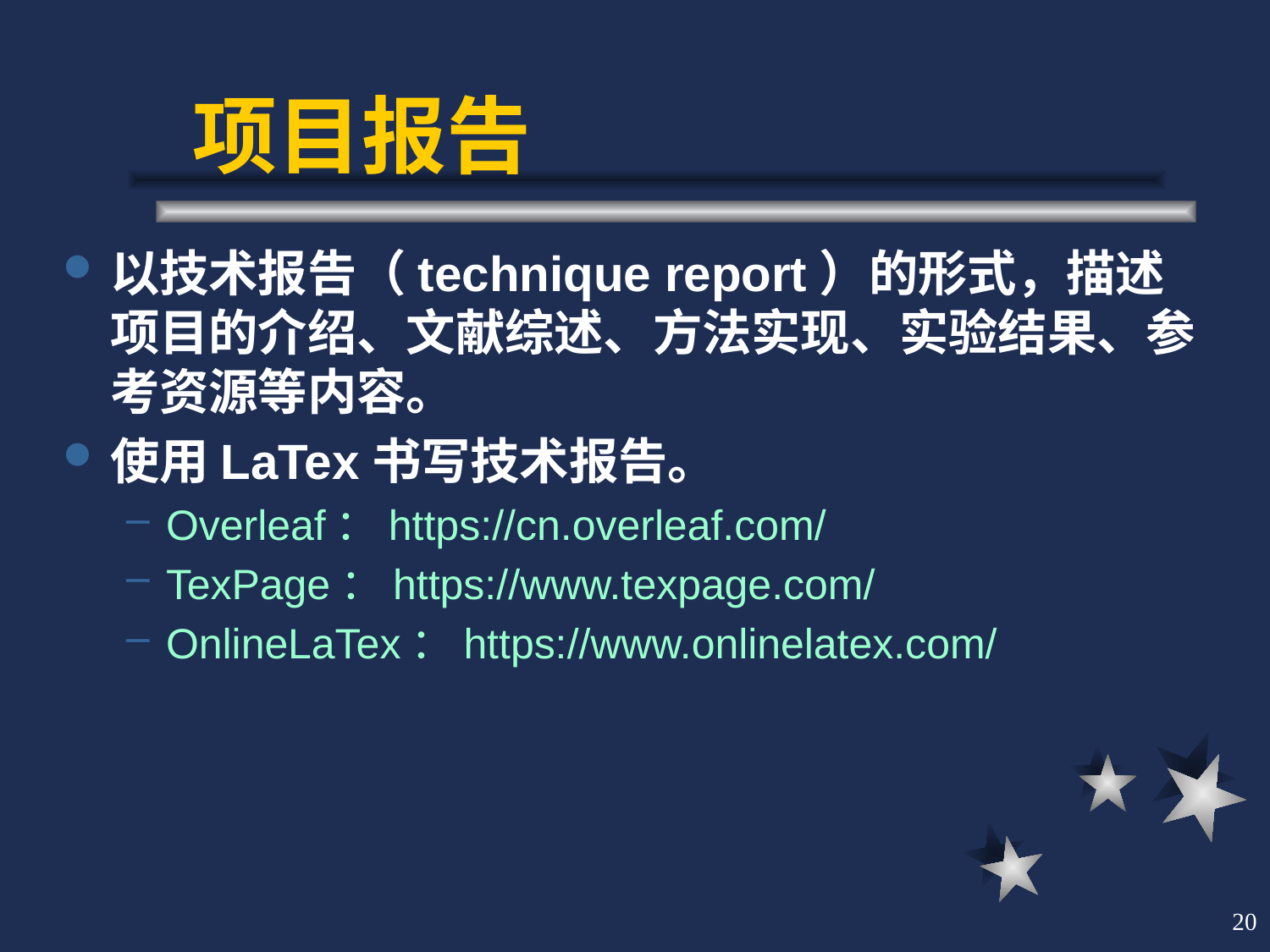

# 项目报告
以技术报告（technique report）的形式，描述项目的介绍、文献综述、方法实现、实验结果、参考资源等内容。
使用LaTex书写技术报告。
Overleaf：https://cn.overleaf.com/
TexPage：https://www.texpage.com/
OnlineLaTex：https://www.onlinelatex.com/

20